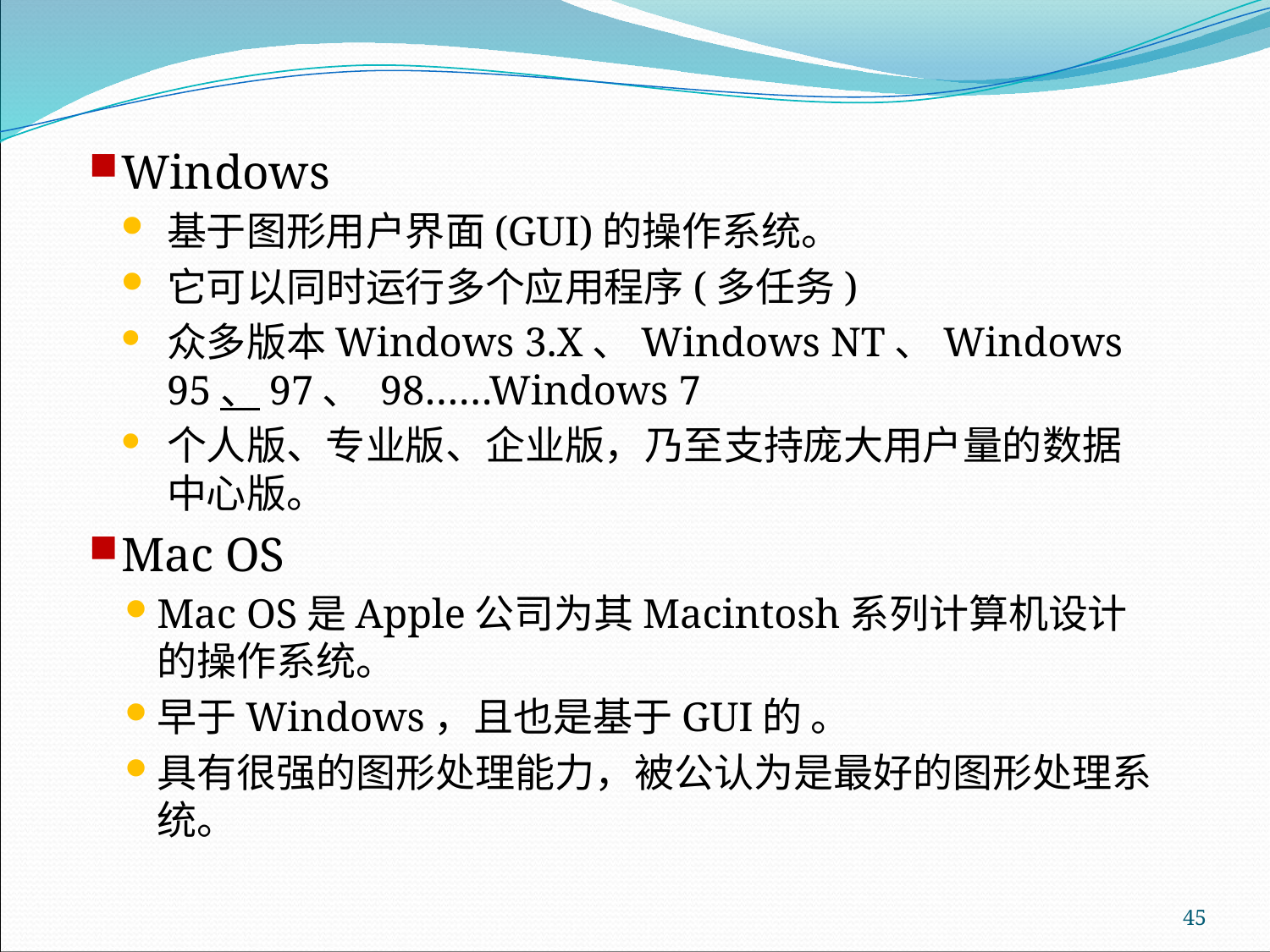

Windows
基于图形用户界面(GUI)的操作系统。
它可以同时运行多个应用程序(多任务)
众多版本Windows 3.X、Windows NT、Windows 95、97、 98……Windows 7
个人版、专业版、企业版，乃至支持庞大用户量的数据中心版。
Mac OS
Mac OS是Apple公司为其Macintosh系列计算机设计的操作系统。
早于Windows，且也是基于GUI的 。
具有很强的图形处理能力，被公认为是最好的图形处理系统。

45